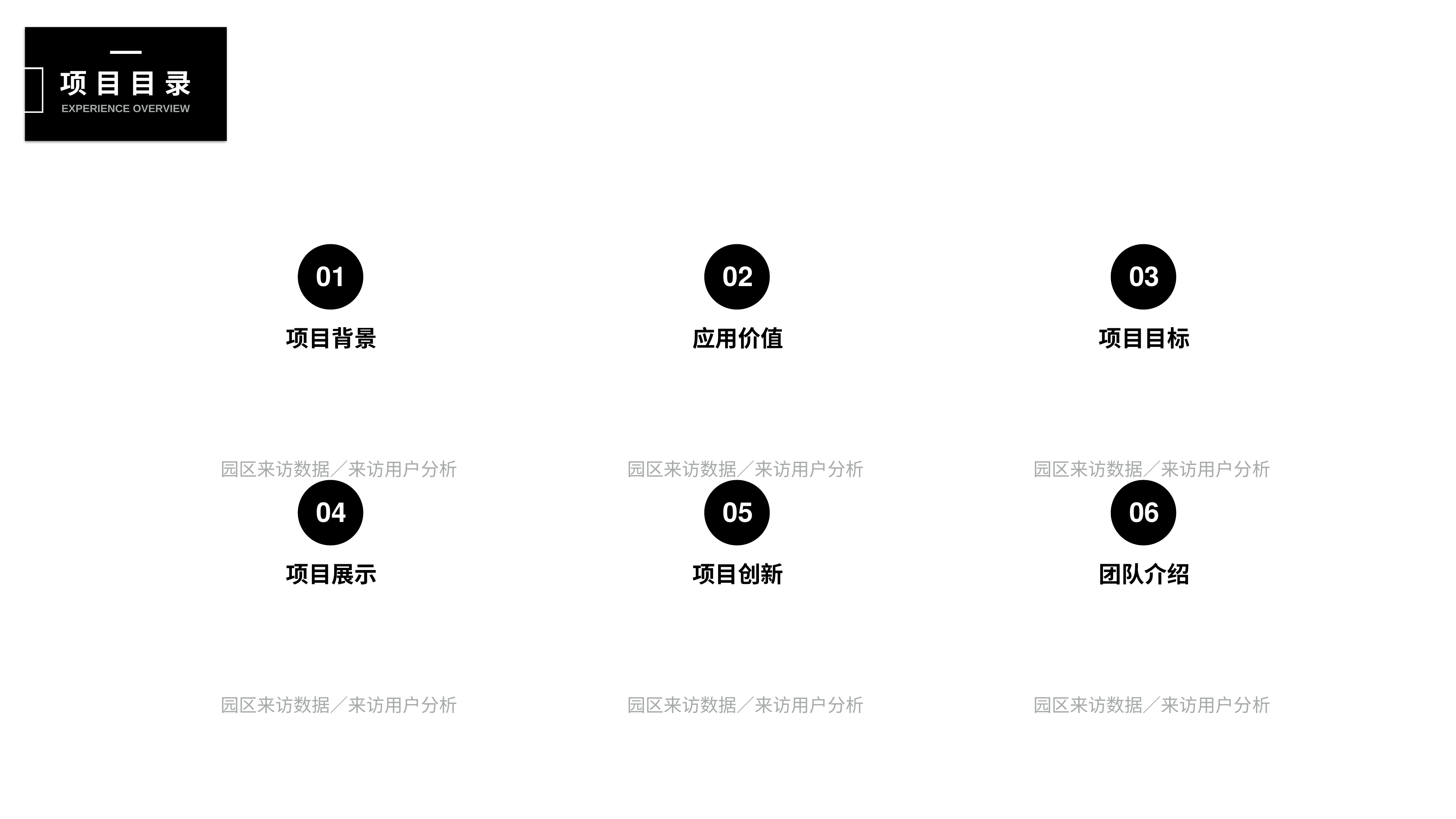

项 目 目 录

EXPERIENCE OVERVIEW

01
项目背景
园区来访数据／来访用户分析

02
应用价值
园区来访数据／来访用户分析

03
项目目标
园区来访数据／来访用户分析

04
项目展示
园区来访数据／来访用户分析

05
项目创新
园区来访数据／来访用户分析

06
团队介绍
园区来访数据／来访用户分析